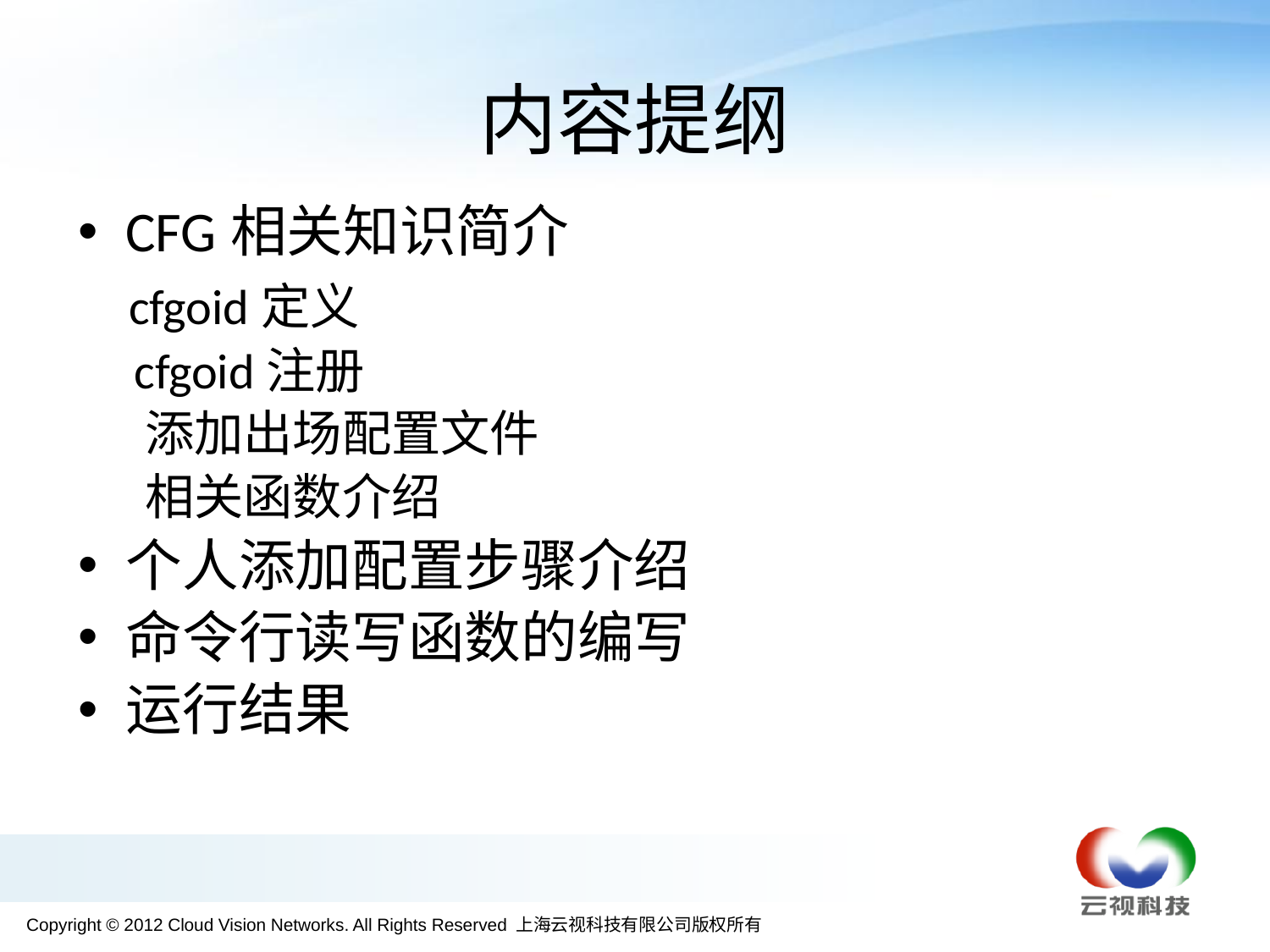

# 内容提纲
CFG相关知识简介
    cfgoid定义
     cfgoid注册
     添加出场配置文件
     相关函数介绍
个人添加配置步骤介绍
命令行读写函数的编写
运行结果